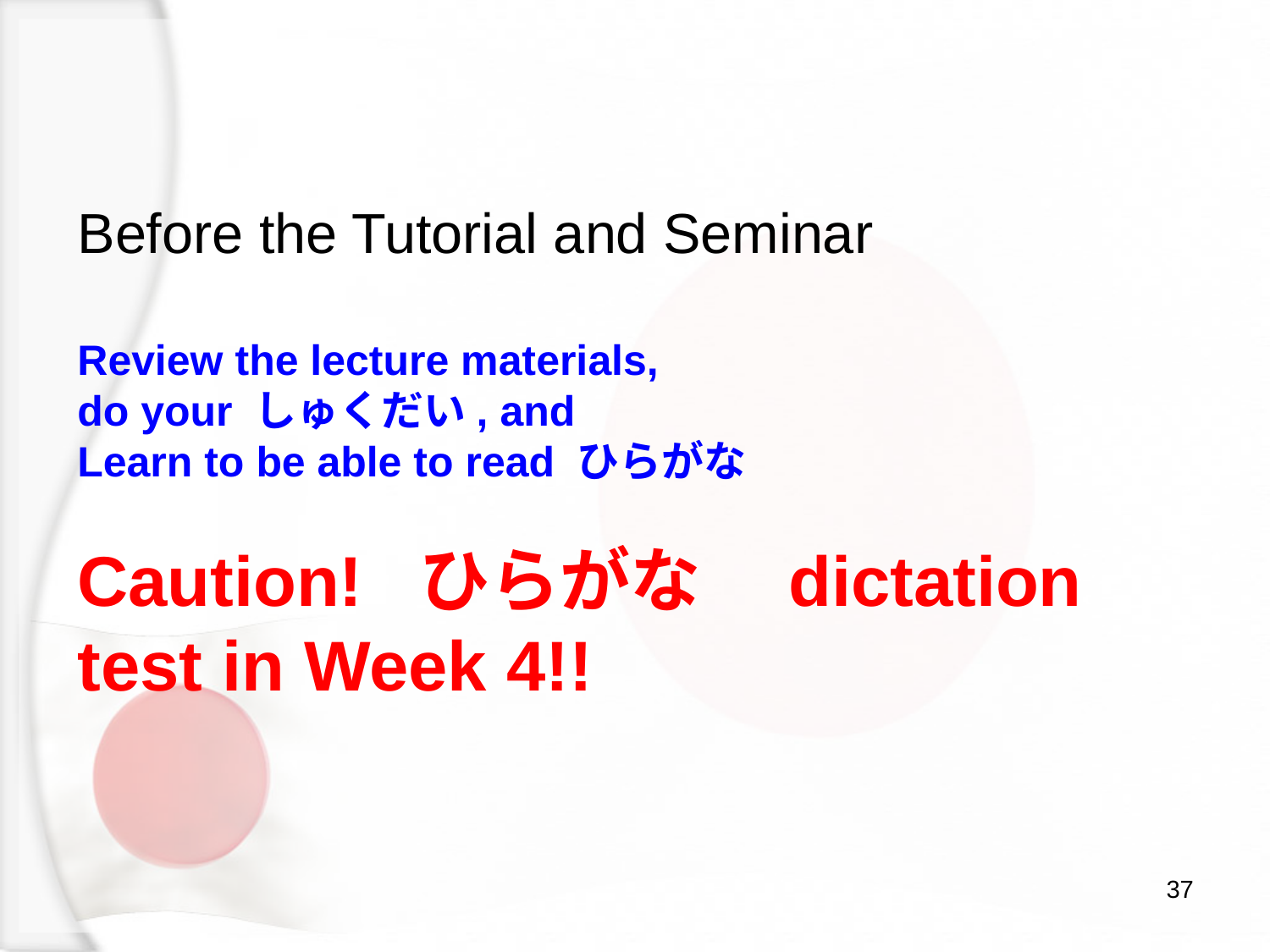

# Before the Tutorial and Seminar Review the lecture materials, do your しゅくだい, and Learn to be able to read ひらがな Caution!  ひらがな　dictation test in Week 4!!
37